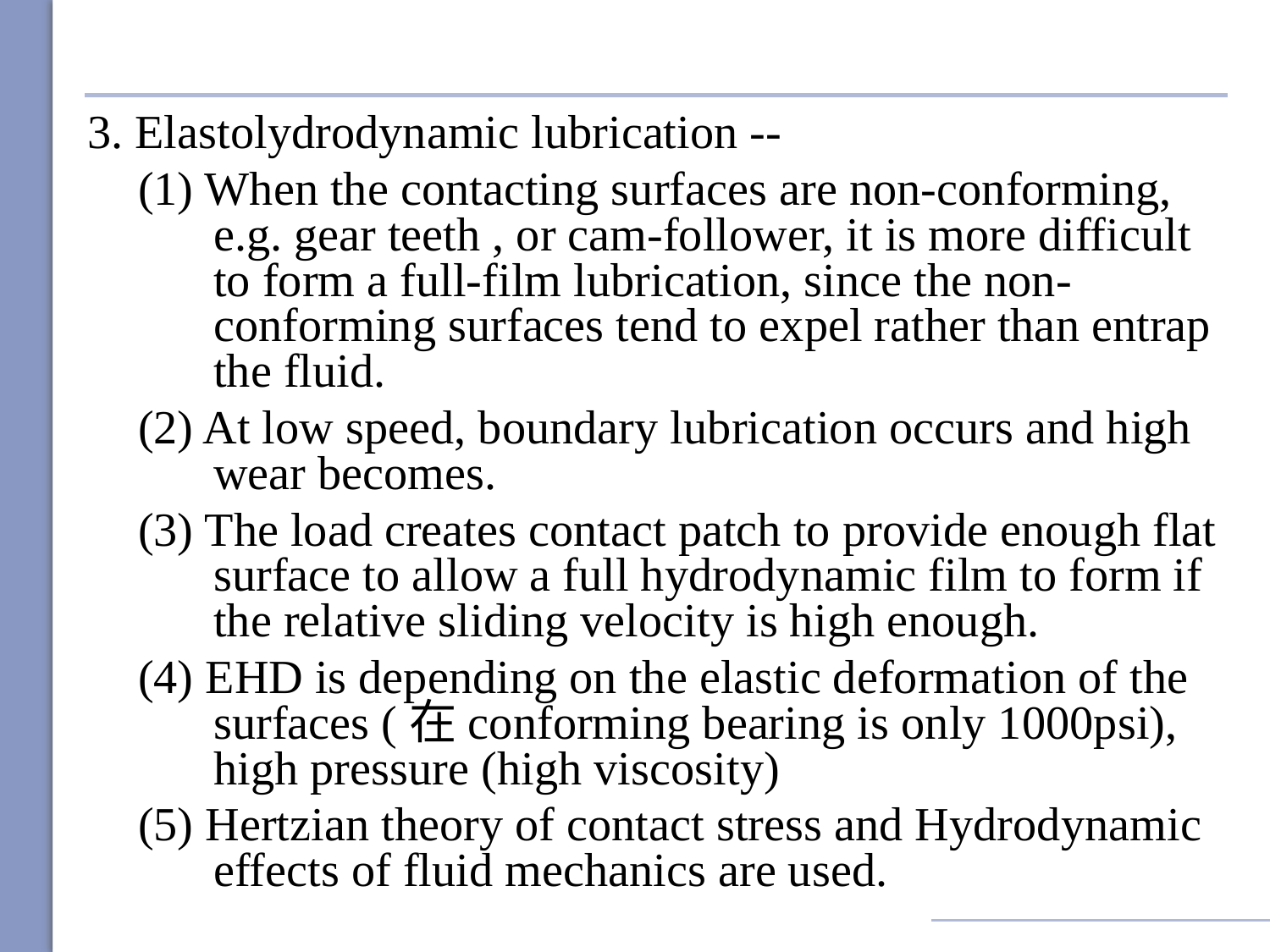

3. Elastolydrodynamic lubrication --
(1) When the contacting surfaces are non-conforming, e.g. gear teeth , or cam-follower, it is more difficult to form a full-film lubrication, since the non-conforming surfaces tend to expel rather than entrap the fluid.
(2) At low speed, boundary lubrication occurs and high wear becomes.
(3) The load creates contact patch to provide enough flat surface to allow a full hydrodynamic film to form if the relative sliding velocity is high enough.
(4) EHD is depending on the elastic deformation of the surfaces (在conforming bearing is only 1000psi), high pressure (high viscosity)
(5) Hertzian theory of contact stress and Hydrodynamic effects of fluid mechanics are used.